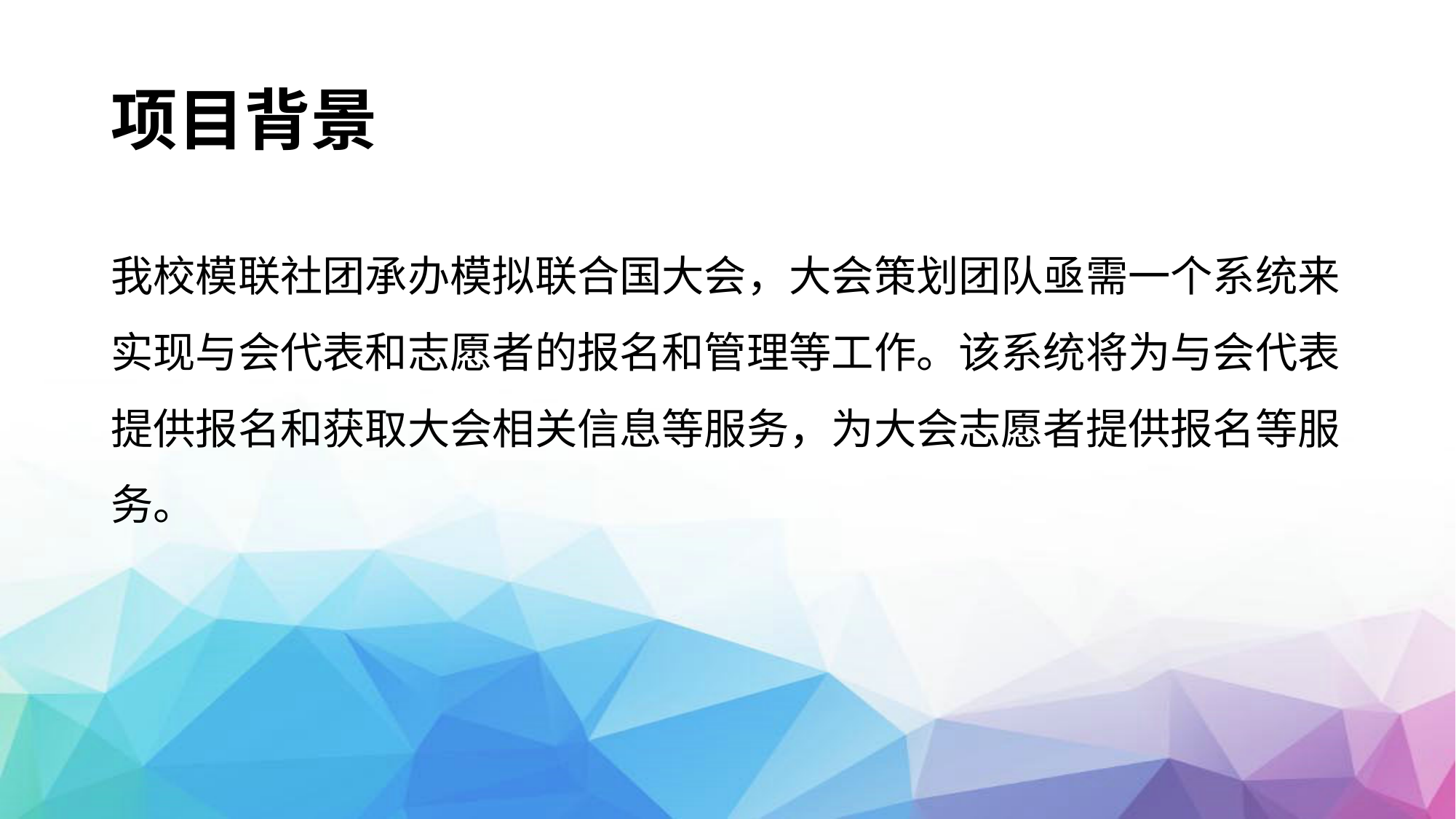

# 项目背景
我校模联社团承办模拟联合国大会，大会策划团队亟需一个系统来实现与会代表和志愿者的报名和管理等工作。该系统将为与会代表提供报名和获取大会相关信息等服务，为大会志愿者提供报名等服务。